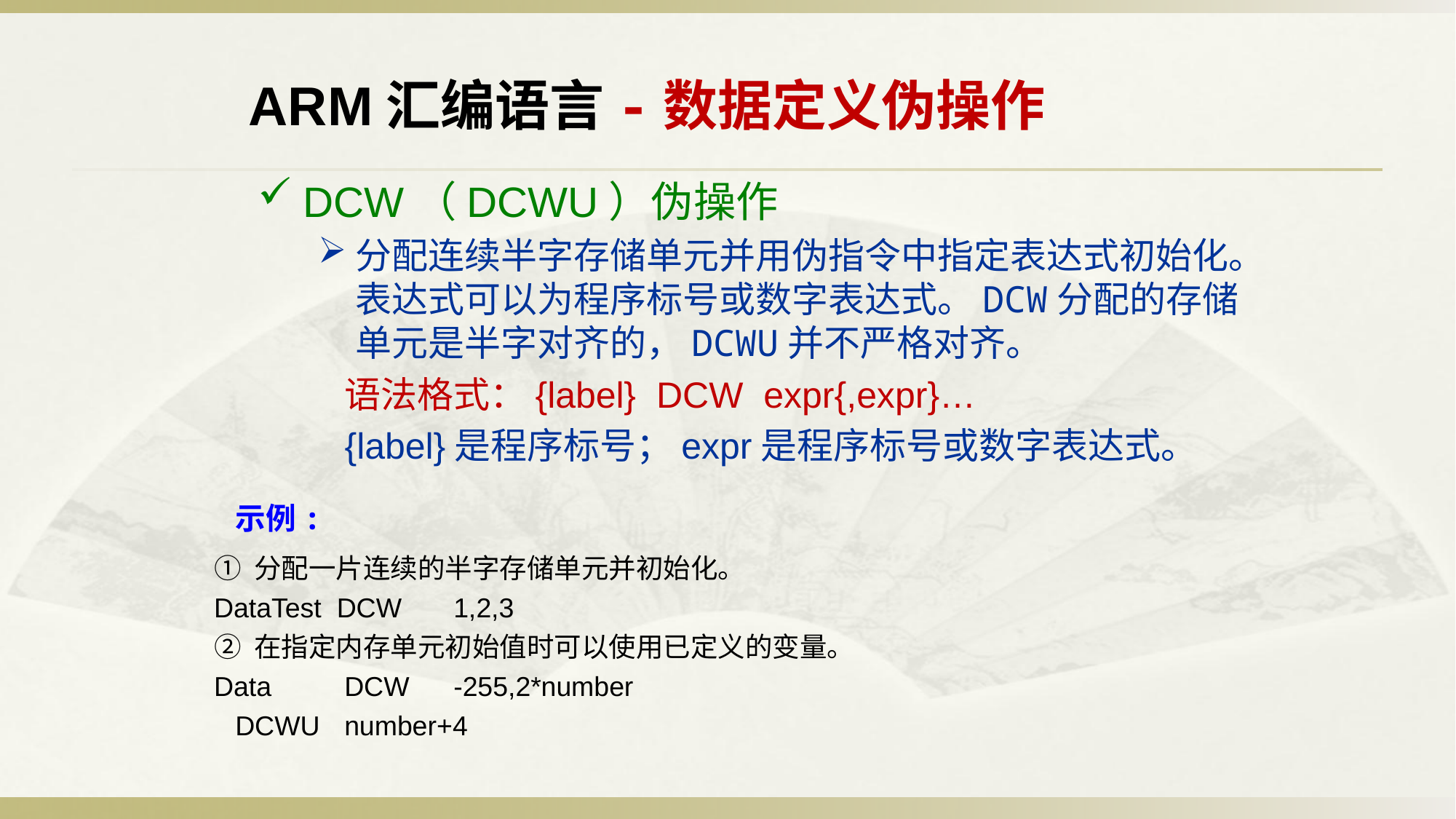

ARM汇编语言-数据定义伪操作
DCW（DCWU）伪操作
分配连续半字存储单元并用伪指令中指定表达式初始化。表达式可以为程序标号或数字表达式。DCW分配的存储单元是半字对齐的，DCWU并不严格对齐。
语法格式：{label}  DCW  expr{,expr}…
{label}是程序标号；expr是程序标号或数字表达式。

示例:
① 分配一片连续的半字存储单元并初始化。
DataTest  DCW	1,2,3
② 在指定内存单元初始值时可以使用已定义的变量。
Data 	DCW	-255,2*number
	DCWU	number+4